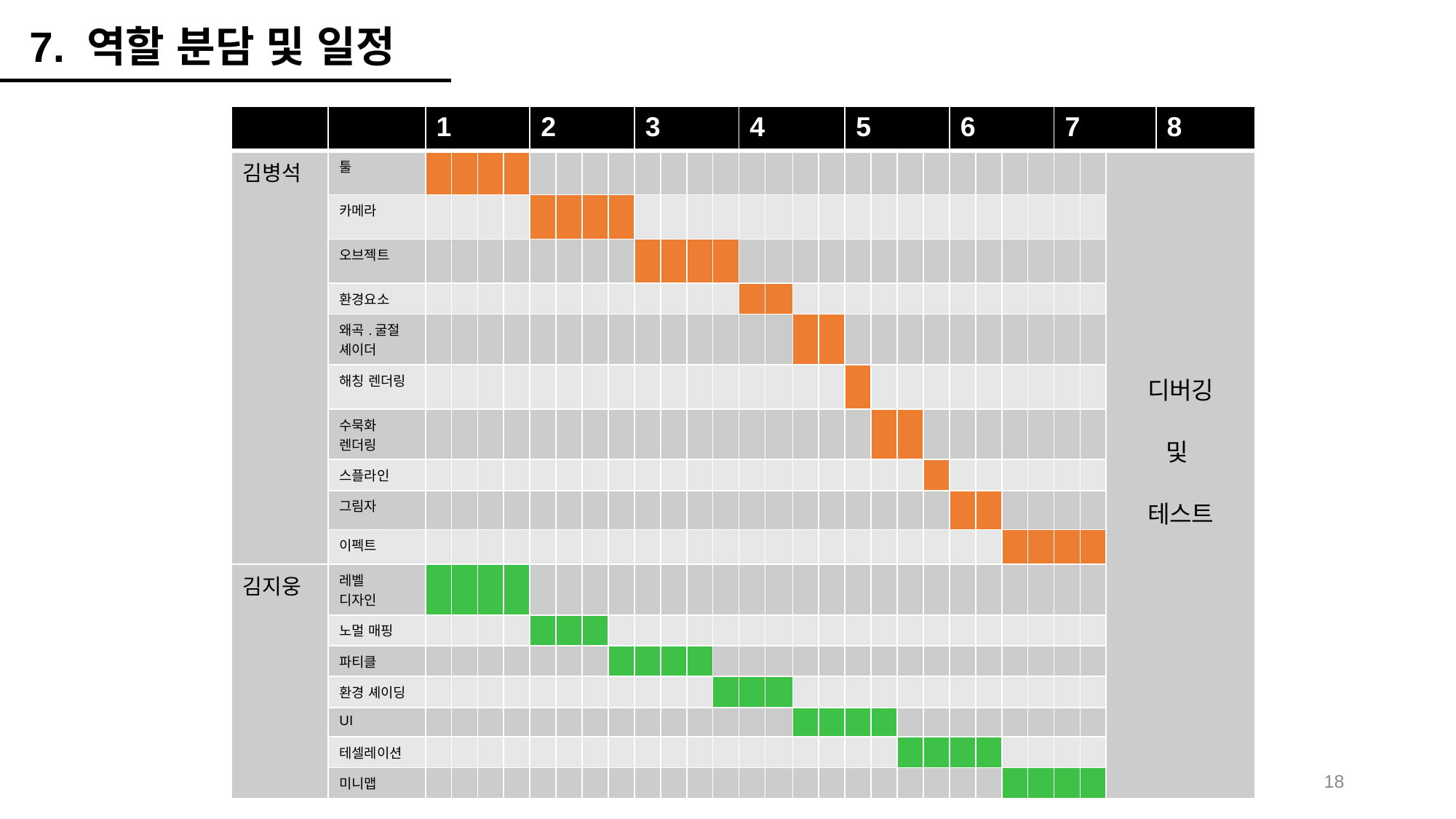

7. 역할 분담 및 일정
|  |  | 1 |  |  |  | 2 |  |  |  | 3 |  |  |  | 4 |  |  |  | 5 |  |  |  | 6 |  |  |  | 7 |  |  | 8 |
| --- | --- | --- | --- | --- | --- | --- | --- | --- | --- | --- | --- | --- | --- | --- | --- | --- | --- | --- | --- | --- | --- | --- | --- | --- | --- | --- | --- | --- | --- |
| 김병석 | 툴 |  |  |  |  |  |  |  |  |  |  |  |  |  |  |  |  |  |  |  |  |  |  |  |  |  |  | 디버깅 및 테스트 |  |
|  | 카메라 |  |  |  |  |  |  |  |  |  |  |  |  |  |  |  |  |  |  |  |  |  |  |  |  |  |  |  |  |
|  | 오브젝트 |  |  |  |  |  |  |  |  |  |  |  |  |  |  |  |  |  |  |  |  |  |  |  |  |  |  |  |  |
|  | 환경요소 |  |  |  |  |  |  |  |  |  |  |  |  |  |  |  |  |  |  |  |  |  |  |  |  |  |  |  |  |
|  | 왜곡.굴절 셰이더 |  |  |  |  |  |  |  |  |  |  |  |  |  |  |  |  |  |  |  |  |  |  |  |  |  |  |  |  |
|  | 해칭 렌더링 |  |  |  |  |  |  |  |  |  |  |  |  |  |  |  |  |  |  |  |  |  |  |  |  |  |  |  |  |
|  | 수묵화 렌더링 |  |  |  |  |  |  |  |  |  |  |  |  |  |  |  |  |  |  |  |  |  |  |  |  |  |  |  |  |
|  | 스플라인 |  |  |  |  |  |  |  |  |  |  |  |  |  |  |  |  |  |  |  |  |  |  |  |  |  |  |  |  |
|  | 그림자 |  |  |  |  |  |  |  |  |  |  |  |  |  |  |  |  |  |  |  |  |  |  |  |  |  |  |  |  |
|  | 이펙트 |  |  |  |  |  |  |  |  |  |  |  |  |  |  |  |  |  |  |  |  |  |  |  |  |  |  |  |  |
| 김지웅 | 레벨 디자인 |  |  |  |  |  |  |  |  |  |  |  |  |  |  |  |  |  |  |  |  |  |  |  |  |  |  |  |  |
|  | 노멀 매핑 |  |  |  |  |  |  |  |  |  |  |  |  |  |  |  |  |  |  |  |  |  |  |  |  |  |  |  |  |
|  | 파티클 |  |  |  |  |  |  |  |  |  |  |  |  |  |  |  |  |  |  |  |  |  |  |  |  |  |  |  |  |
|  | 환경 셰이딩 |  |  |  |  |  |  |  |  |  |  |  |  |  |  |  |  |  |  |  |  |  |  |  |  |  |  |  |  |
|  | UI |  |  |  |  |  |  |  |  |  |  |  |  |  |  |  |  |  |  |  |  |  |  |  |  |  |  |  |  |
|  | 테셀레이션 |  |  |  |  |  |  |  |  |  |  |  |  |  |  |  |  |  |  |  |  |  |  |  |  |  |  |  |  |
|  | 미니맵 |  |  |  |  |  |  |  |  |  |  |  |  |  |  |  |  |  |  |  |  |  |  |  |  |  |  |  |  |
18